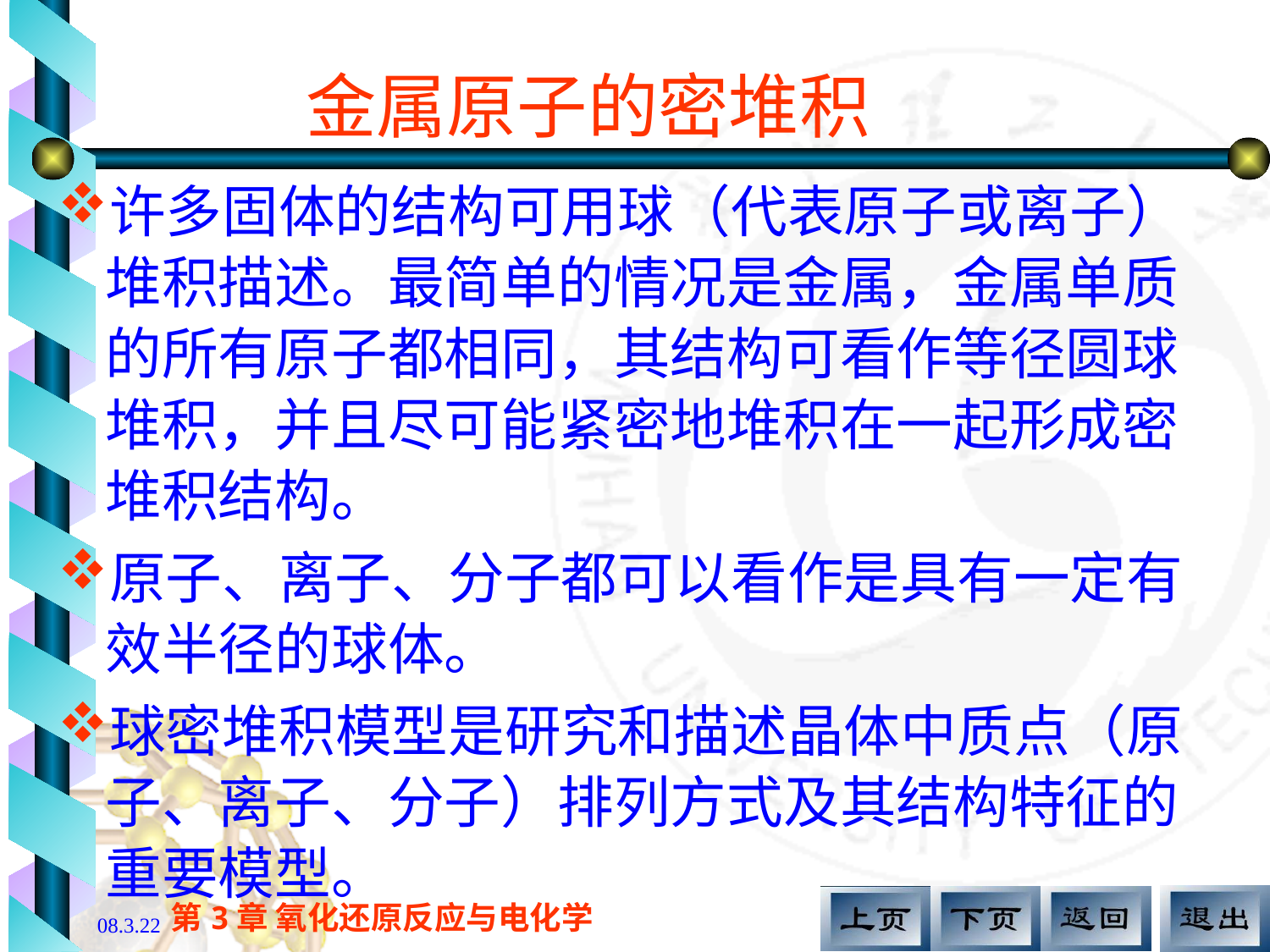

# 金属原子的密堆积
许多固体的结构可用球（代表原子或离子）堆积描述。最简单的情况是金属，金属单质的所有原子都相同，其结构可看作等径圆球堆积，并且尽可能紧密地堆积在一起形成密堆积结构。
原子、离子、分子都可以看作是具有一定有效半径的球体。
球密堆积模型是研究和描述晶体中质点（原子、离子、分子）排列方式及其结构特征的重要模型。